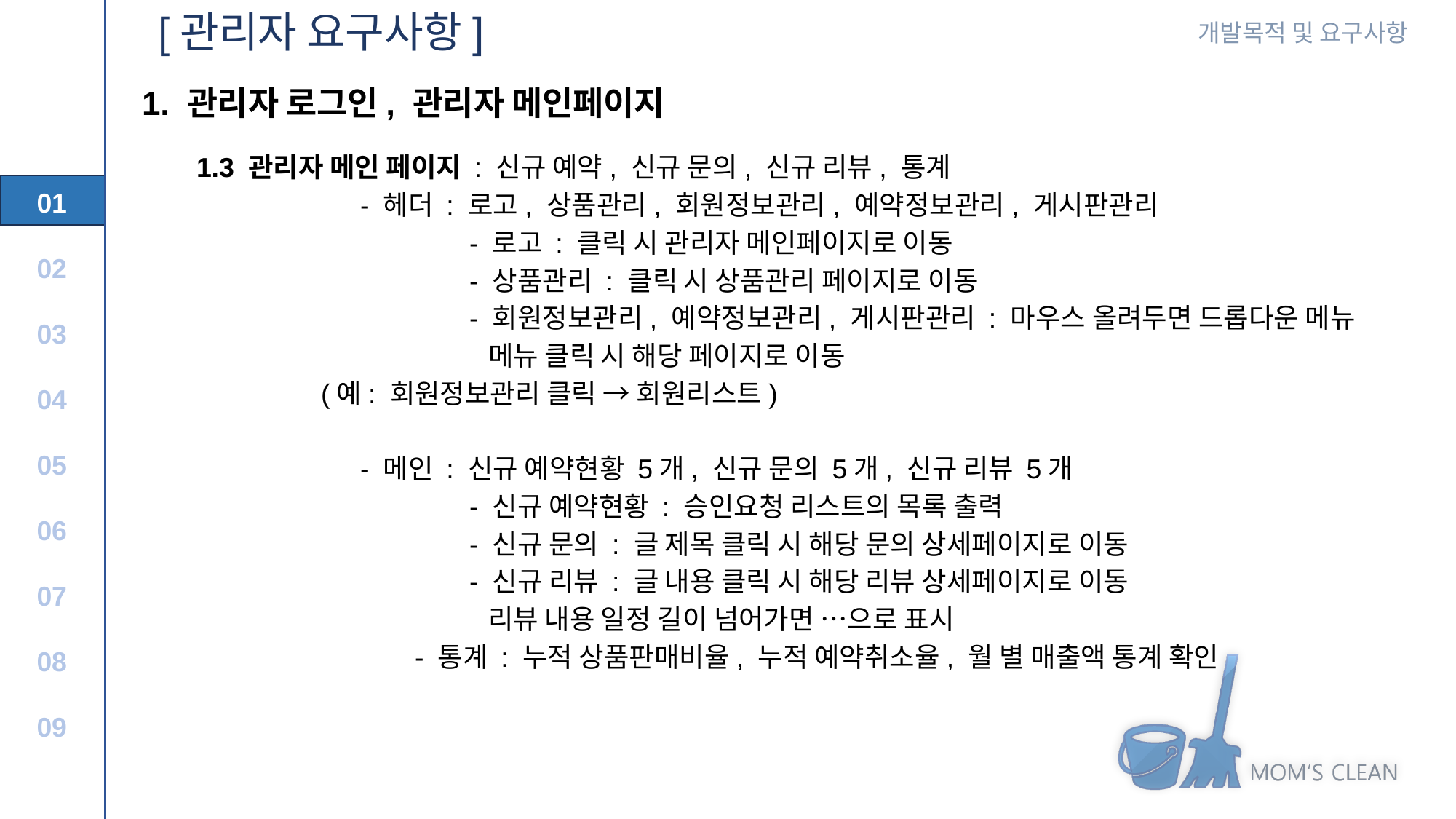

[관리자 요구사항]

1. 관리자 로그인, 관리자 메인페이지

1.3 관리자 메인 페이지 : 신규 예약, 신규 문의, 신규 리뷰, 통계
		- 헤더 : 로고, 상품관리, 회원정보관리, 예약정보관리, 게시판관리
			- 로고 : 클릭 시 관리자 메인페이지로 이동
			- 상품관리 : 클릭 시 상품관리 페이지로 이동
			- 회원정보관리, 예약정보관리, 게시판관리 : 마우스 올려두면 드롭다운 메뉴
		 	  메뉴 클릭 시 해당 페이지로 이동
  (예: 회원정보관리 클릭 → 회원리스트)

		- 메인 : 신규 예약현황 5개, 신규 문의 5개, 신규 리뷰 5개
			- 신규 예약현황 : 승인요청 리스트의 목록 출력
			- 신규 문의 : 글 제목 클릭 시 해당 문의 상세페이지로 이동
			- 신규 리뷰 : 글 내용 클릭 시 해당 리뷰 상세페이지로 이동
			  리뷰 내용 일정 길이 넘어가면 …으로 표시
		- 통계 : 누적 상품판매비율, 누적 예약취소율, 월 별 매출액 통계 확인